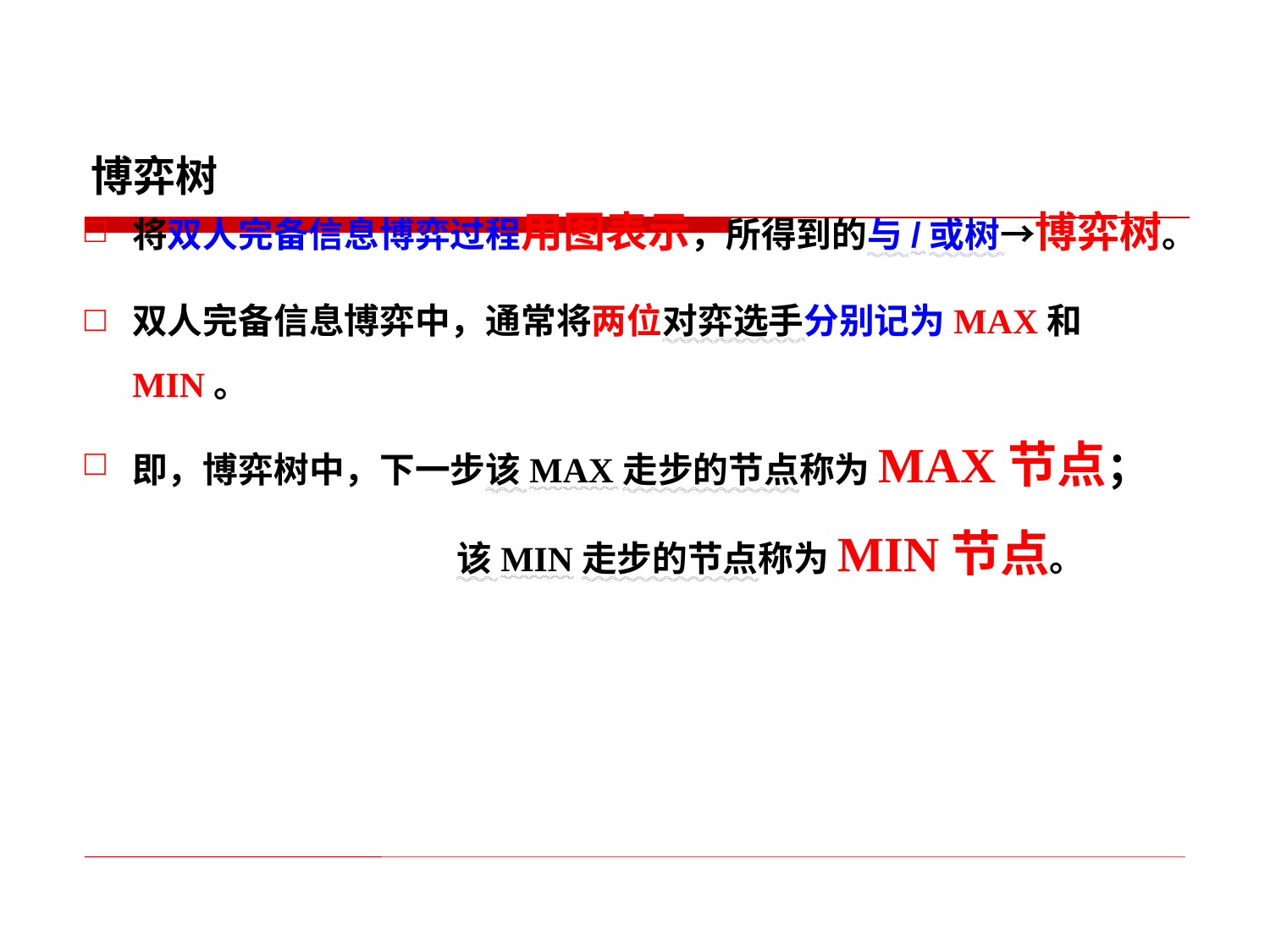

# 博弈树
将双人完备信息博弈过程用图表示，所得到的与/或树→博弈树。
双人完备信息博弈中，通常将两位对弈选手分别记为MAX和MIN。
即，博弈树中，下一步该MAX走步的节点称为MAX节点；
                                      该MIN走步的节点称为MIN节点。